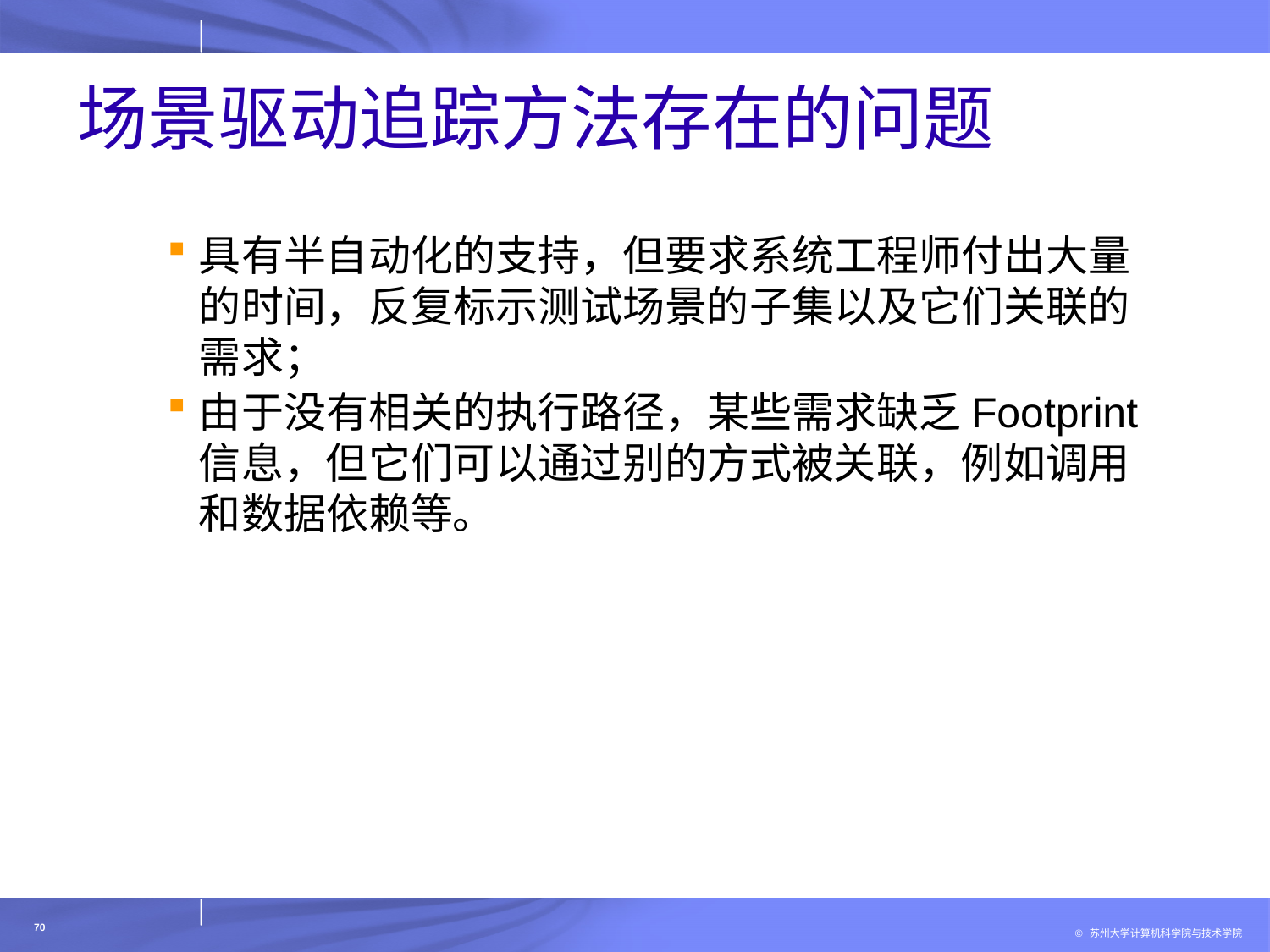

# 场景驱动追踪方法存在的问题
具有半自动化的支持，但要求系统工程师付出大量的时间，反复标示测试场景的子集以及它们关联的需求；
由于没有相关的执行路径，某些需求缺乏Footprint信息，但它们可以通过别的方式被关联，例如调用和数据依赖等。
70